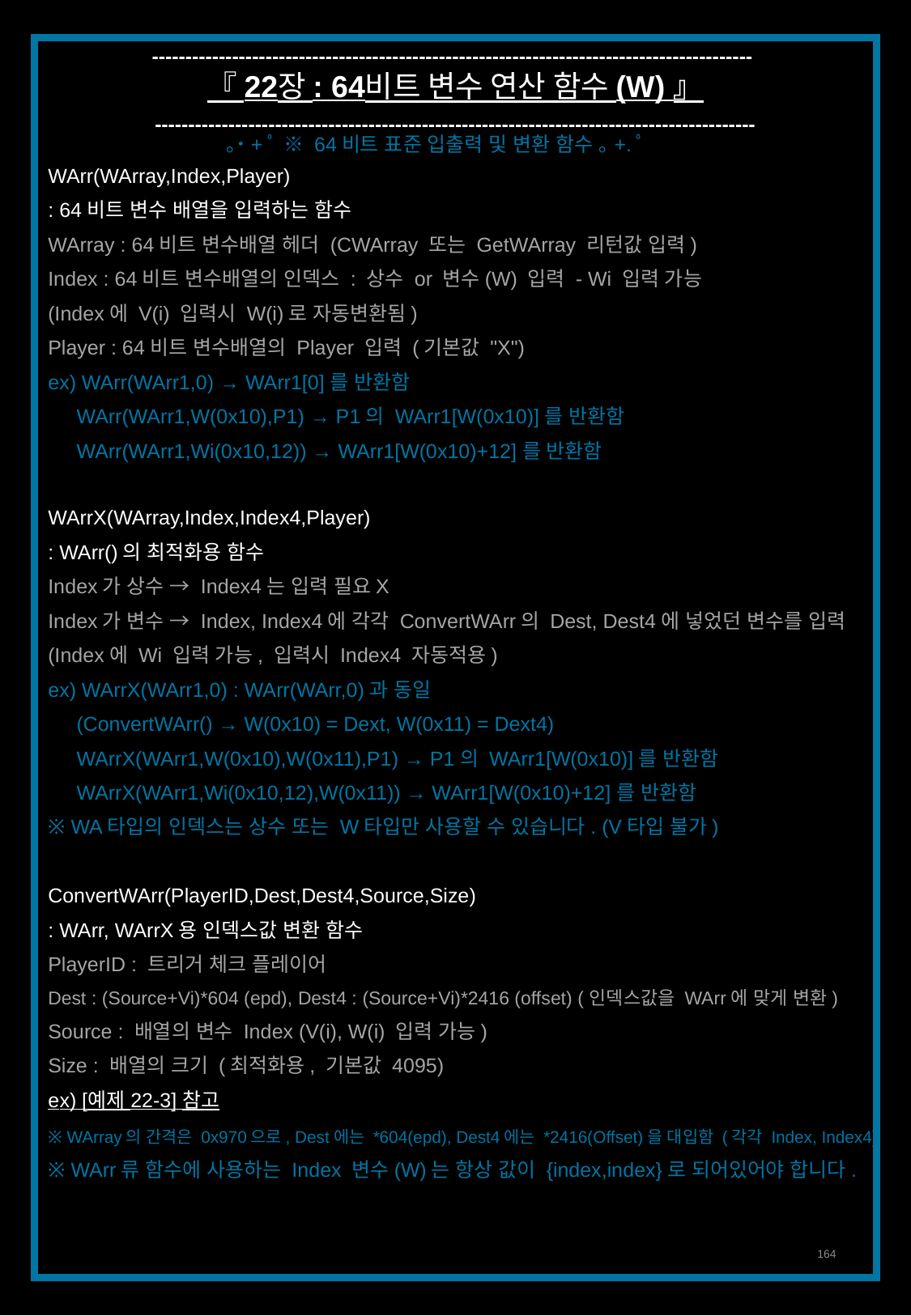

------------------------------------------------------------------------------------------
『 22장 : 64비트 변수 연산 함수 (W) 』
------------------------------------------------------------------------------------------

｡˙+ﾟ ※ 64비트 표준 입출력 및 변환 함수 ｡+.ﾟ
WArr(WArray,Index,Player)
: 64비트 변수 배열을 입력하는 함수
WArray : 64비트 변수배열 헤더 (CWArray 또는 GetWArray 리턴값 입력)
Index : 64비트 변수배열의 인덱스 : 상수 or 변수(W) 입력 - Wi 입력 가능
(Index에 V(i) 입력시 W(i)로 자동변환됨)
Player : 64비트 변수배열의 Player 입력 (기본값 "X")
ex) WArr(WArr1,0) → WArr1[0]를 반환함
     WArr(WArr1,W(0x10),P1) → P1의 WArr1[W(0x10)]를 반환함
     WArr(WArr1,Wi(0x10,12)) → WArr1[W(0x10)+12]를 반환함

WArrX(WArray,Index,Index4,Player)
: WArr()의 최적화용 함수
Index가 상수 → Index4는 입력 필요X
Index가 변수 → Index, Index4에 각각 ConvertWArr의 Dest, Dest4에 넣었던 변수를 입력
(Index에 Wi 입력 가능, 입력시 Index4 자동적용)
ex) WArrX(WArr1,0) : WArr(WArr,0)과 동일
     (ConvertWArr() → W(0x10) = Dext, W(0x11) = Dext4)
     WArrX(WArr1,W(0x10),W(0x11),P1) → P1의 WArr1[W(0x10)]를 반환함
     WArrX(WArr1,Wi(0x10,12),W(0x11)) → WArr1[W(0x10)+12]를 반환함
※ WA타입의 인덱스는 상수 또는 W타입만 사용할 수 있습니다. (V타입 불가)

ConvertWArr(PlayerID,Dest,Dest4,Source,Size)
: WArr, WArrX용 인덱스값 변환 함수
PlayerID : 트리거 체크 플레이어
Dest : (Source+Vi)*604 (epd), Dest4 : (Source+Vi)*2416 (offset) (인덱스값을 WArr에 맞게 변환)
Source : 배열의 변수 Index (V(i), W(i) 입력 가능)
Size : 배열의 크기 (최적화용, 기본값 4095)
ex) [예제 22-3] 참고
※ WArray의 간격은 0x970으로, Dest에는 *604(epd), Dest4에는 *2416(Offset)을 대입함 (각각 Index, Index4)
※ WArr류 함수에 사용하는 Index 변수(W)는 항상 값이 {index,index}로 되어있어야 합니다.
164